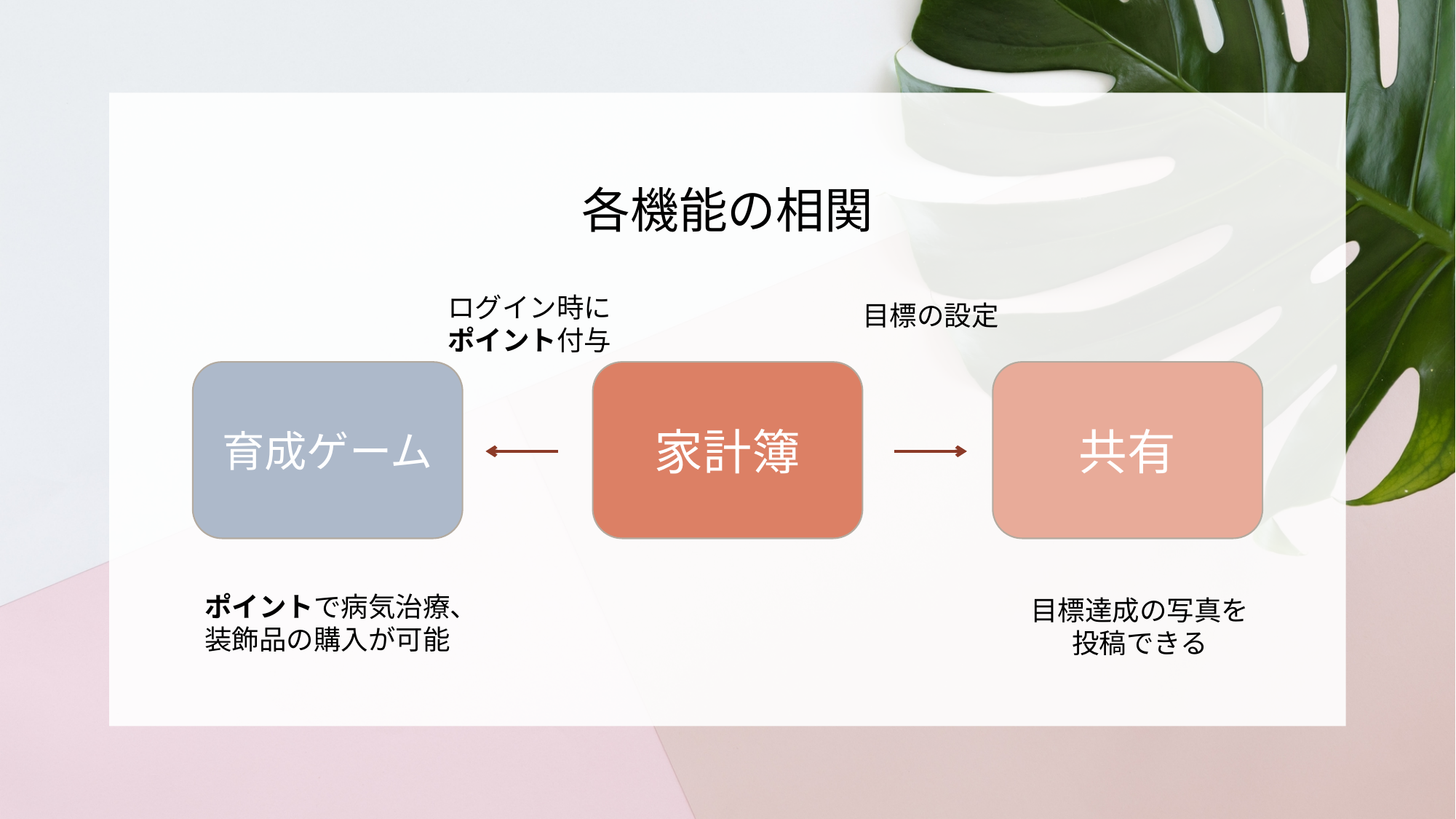

# 各機能の相関
ログイン時に
ポイント付与
目標の設定
育成ゲーム
家計簿
共有
ポイントで病気治療、装飾品の購入が可能
目標達成の写真を
投稿できる